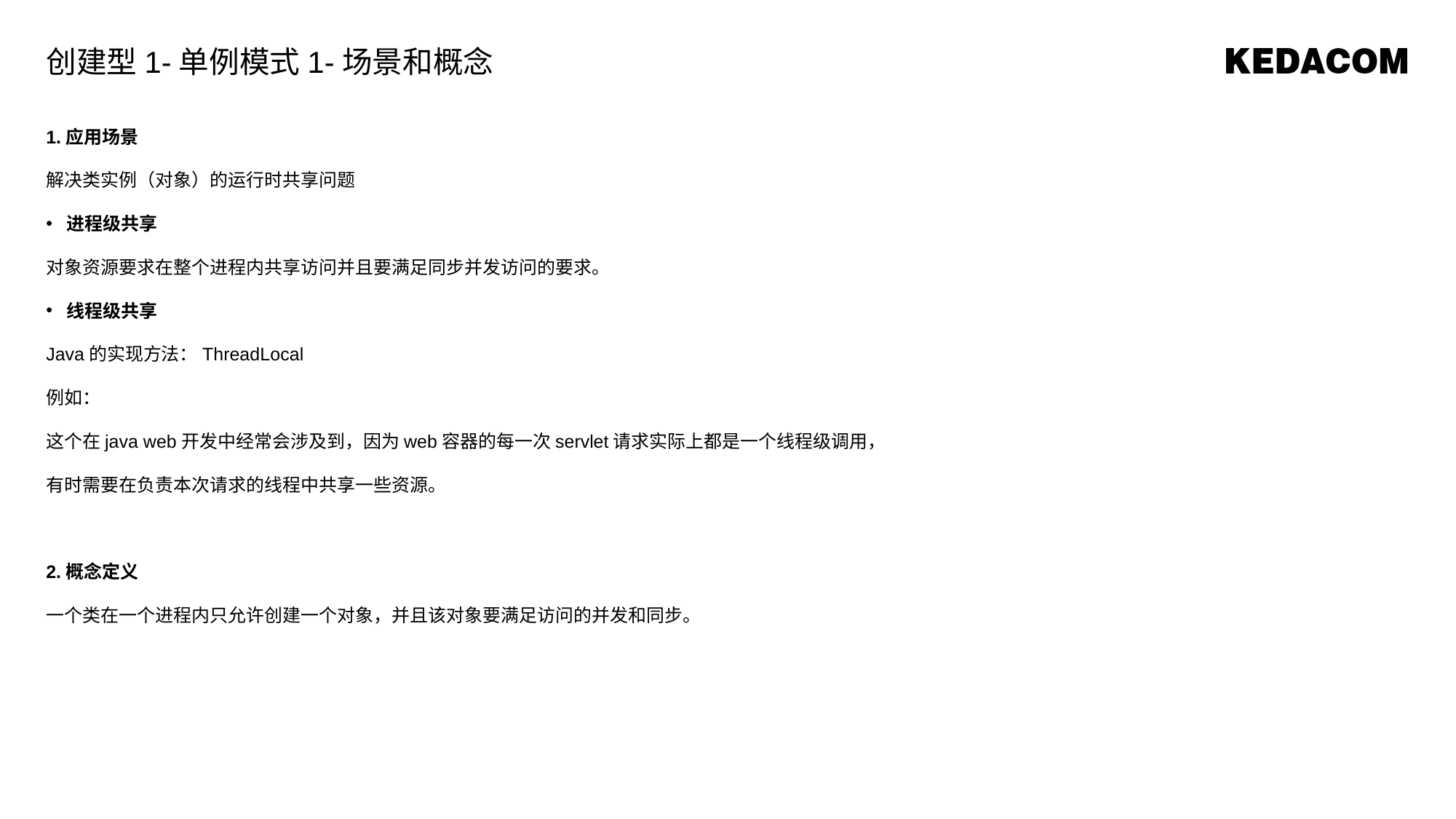

创建型1-单例模式1-场景和概念
1.应用场景
解决类实例（对象）的运行时共享问题
进程级共享
对象资源要求在整个进程内共享访问并且要满足同步并发访问的要求。
线程级共享
Java的实现方法：ThreadLocal
例如：
这个在java web开发中经常会涉及到，因为web容器的每一次servlet请求实际上都是一个线程级调用，
有时需要在负责本次请求的线程中共享一些资源。

2.概念定义
一个类在一个进程内只允许创建一个对象，并且该对象要满足访问的并发和同步。